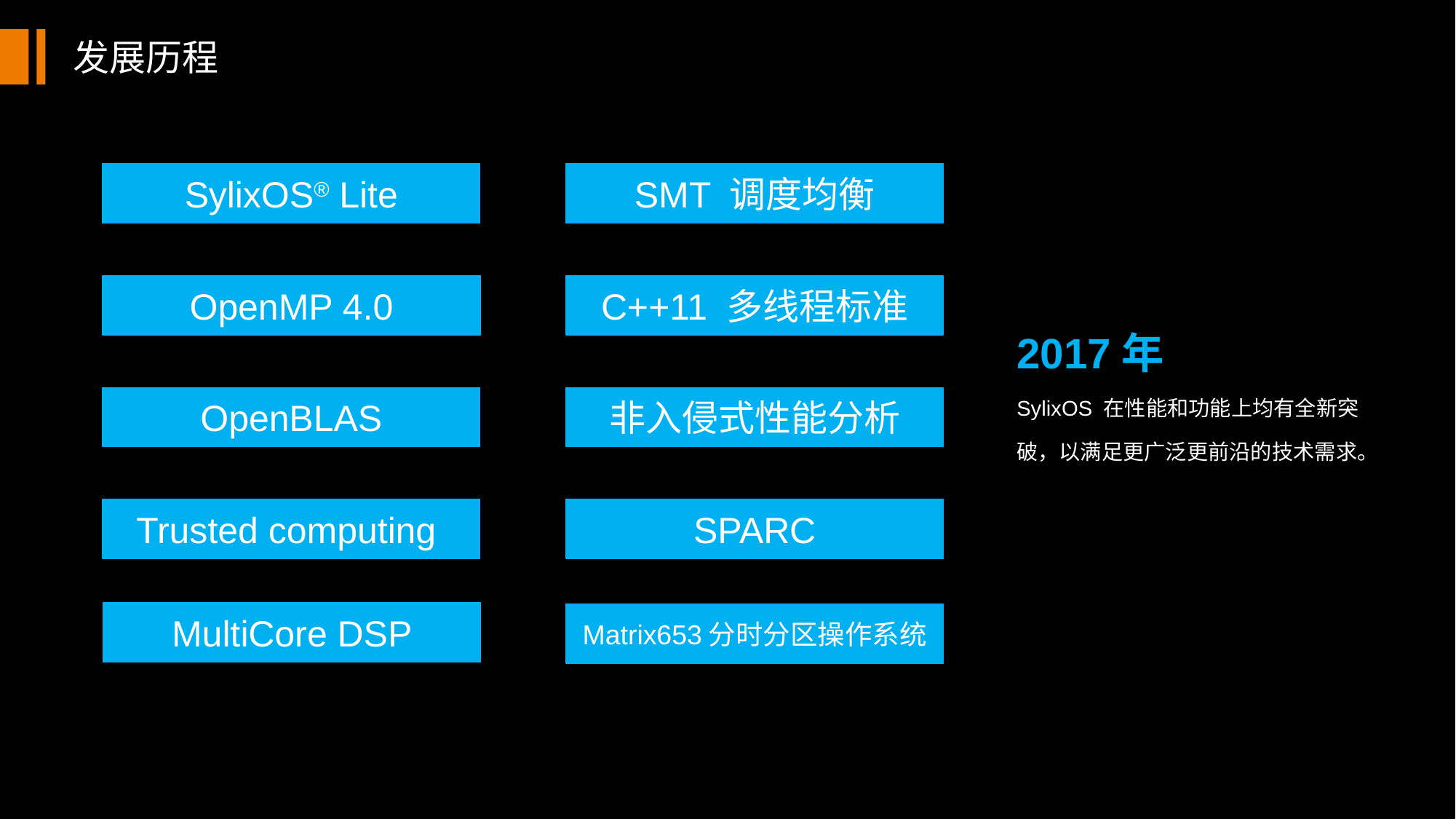

发展历程
SylixOS® Lite
SMT 调度均衡
OpenMP 4.0
C++11 多线程标准
2017年
SylixOS 在性能和功能上均有全新突破，以满足更广泛更前沿的技术需求。
OpenBLAS
非入侵式性能分析
Trusted computing
SPARC
MultiCore DSP
Matrix653分时分区操作系统